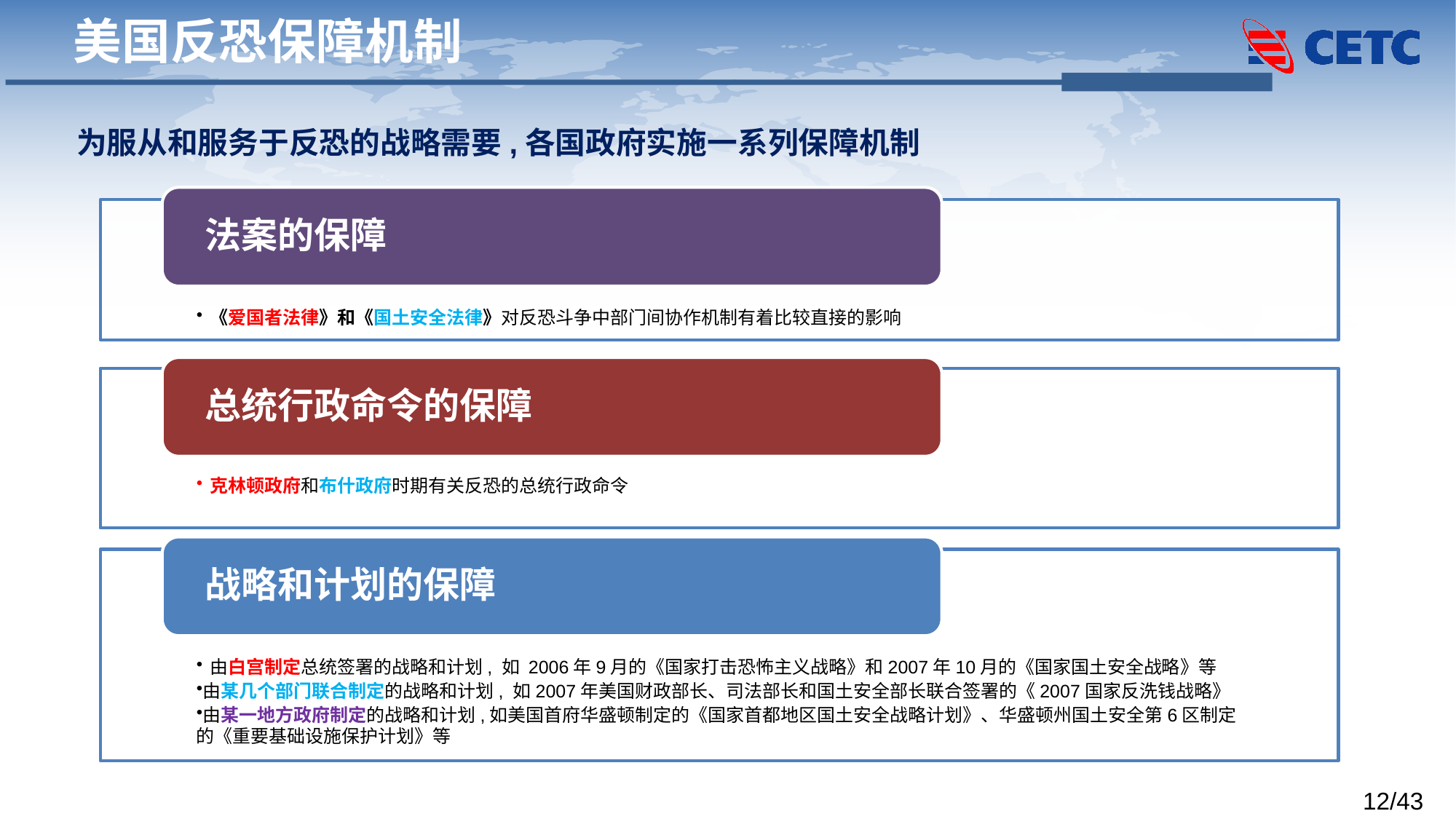

美国反恐保障机制
为服从和服务于反恐的战略需要,各国政府实施一系列保障机制
《爱国者法律》和《国土安全法律》对反恐斗争中部门间协作机制有着比较直接的影响
法案的保障
克林顿政府和布什政府时期有关反恐的总统行政命令
总统行政命令的保障
由白宫制定总统签署的战略和计划, 如 2006年9月的《国家打击恐怖主义战略》和2007年10月的《国家国土安全战略》等
由某几个部门联合制定的战略和计划, 如2007年美国财政部长、司法部长和国土安全部长联合签署的《2007国家反洗钱战略》
由某一地方政府制定的战略和计划,如美国首府华盛顿制定的《国家首都地区国土安全战略计划》、华盛顿州国土安全第6区制定的《重要基础设施保护计划》等
战略和计划的保障